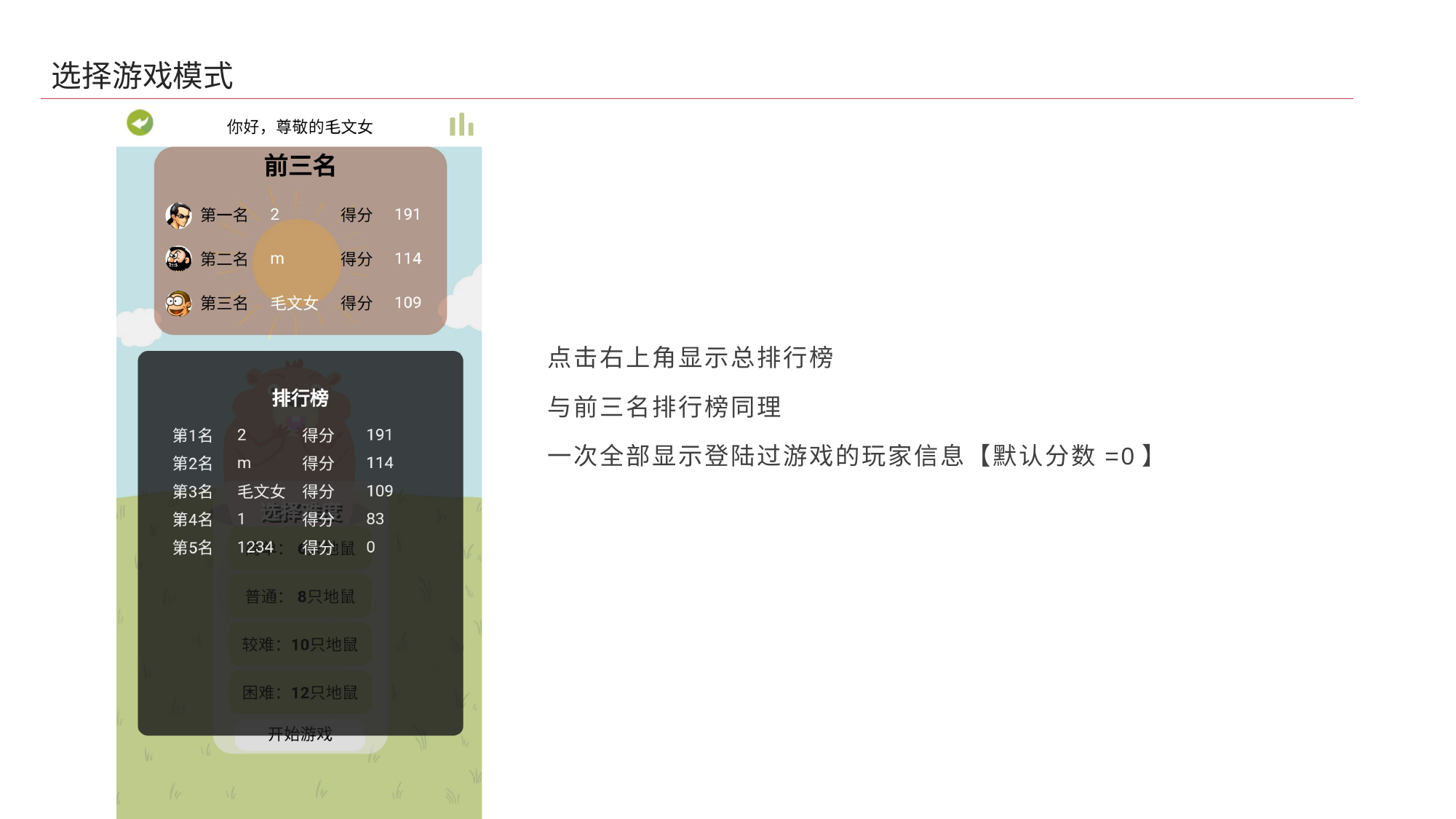

选择游戏模式

点击右上角显示总排行榜
与前三名排行榜同理
一次全部显示登陆过游戏的玩家信息【默认分数=0】